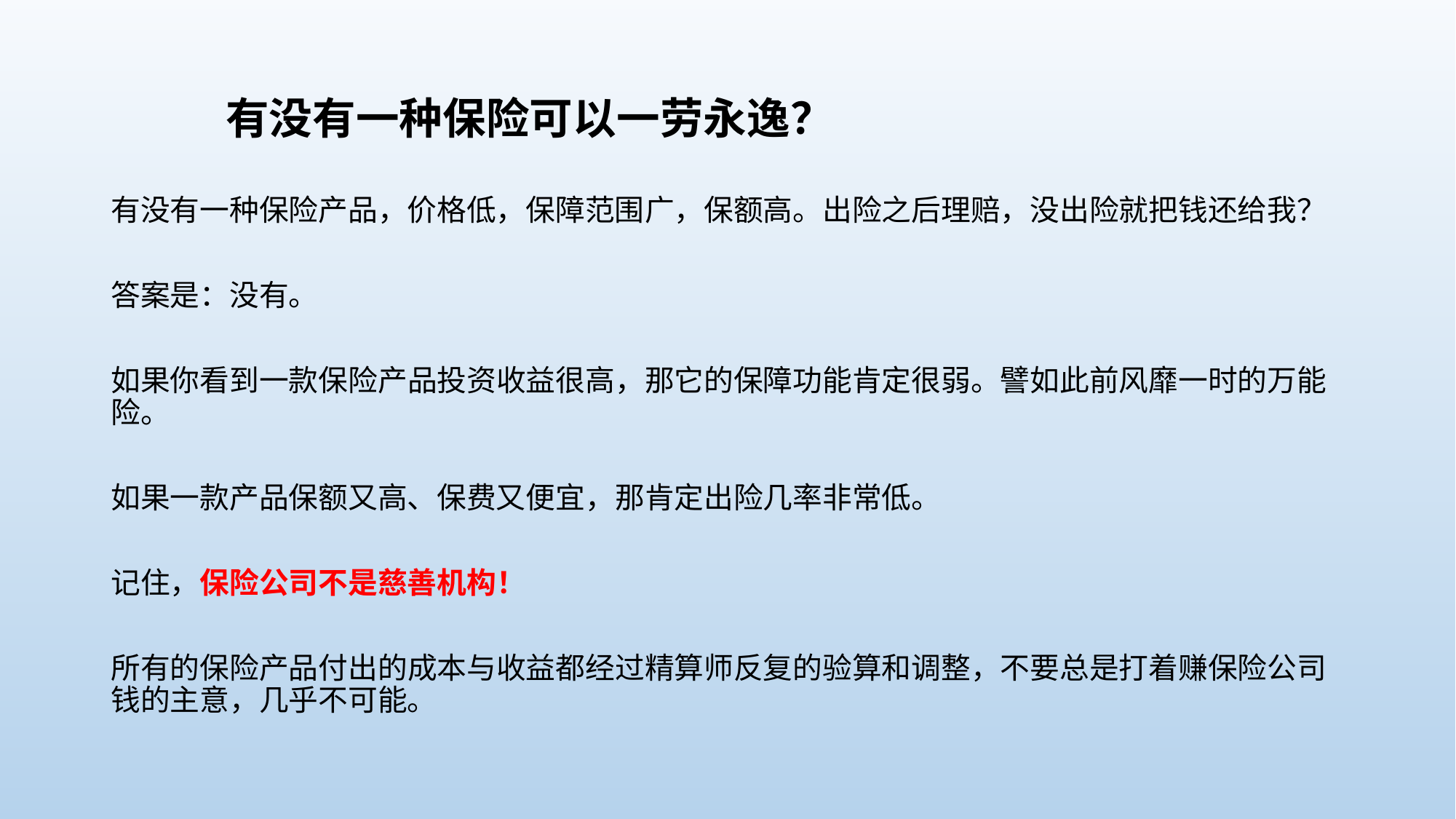

# 有没有一种保险可以一劳永逸？
有没有一种保险产品，价格低，保障范围广，保额高。出险之后理赔，没出险就把钱还给我？

答案是：没有。

如果你看到一款保险产品投资收益很高，那它的保障功能肯定很弱。譬如此前风靡一时的万能险。

如果一款产品保额又高、保费又便宜，那肯定出险几率非常低。

记住，保险公司不是慈善机构！

所有的保险产品付出的成本与收益都经过精算师反复的验算和调整，不要总是打着赚保险公司钱的主意，几乎不可能。